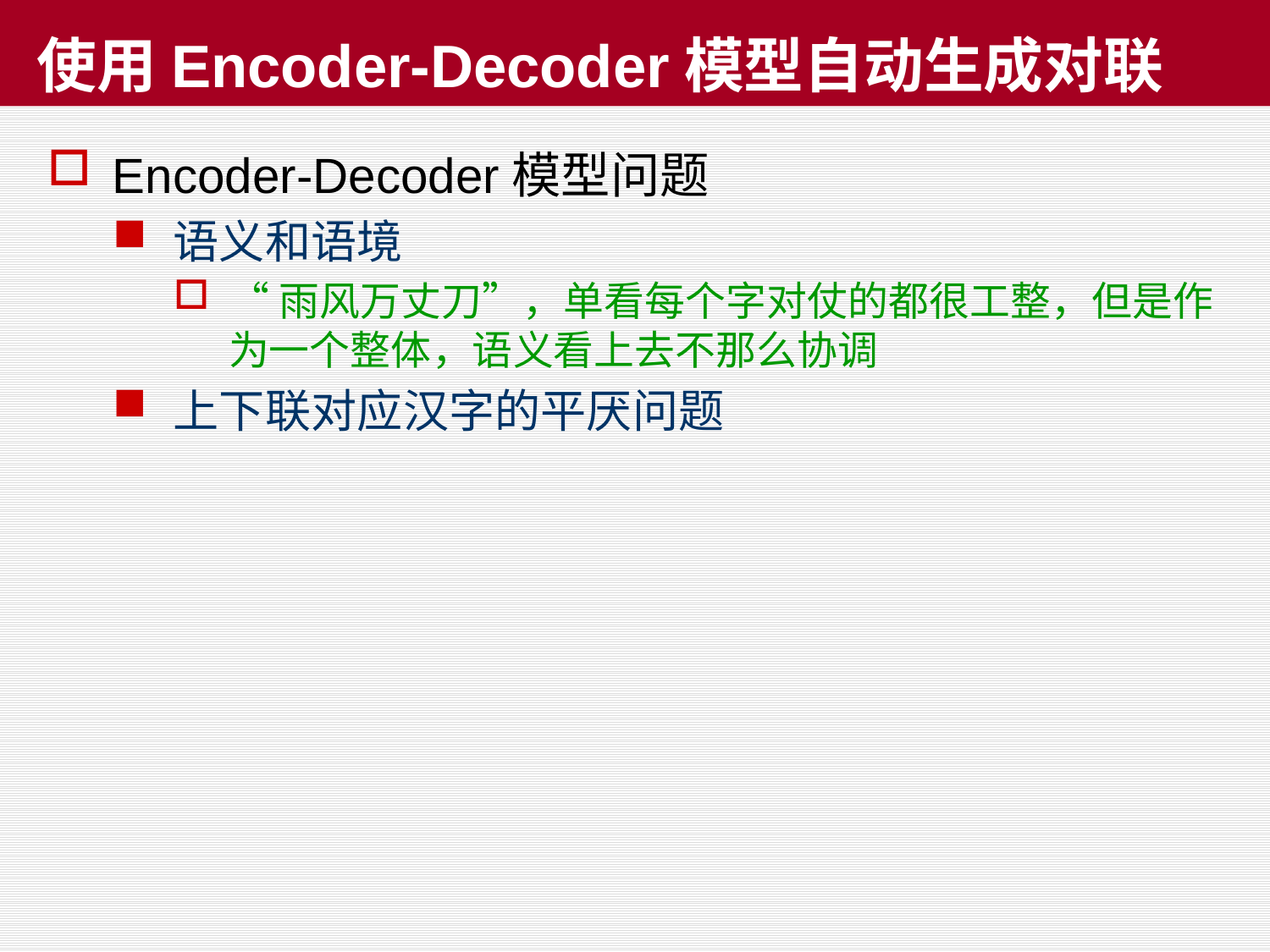

# 使用Encoder-Decoder模型自动生成对联
Encoder-Decoder模型问题
语义和语境
“雨风万丈刀”，单看每个字对仗的都很工整，但是作为一个整体，语义看上去不那么协调
上下联对应汉字的平厌问题